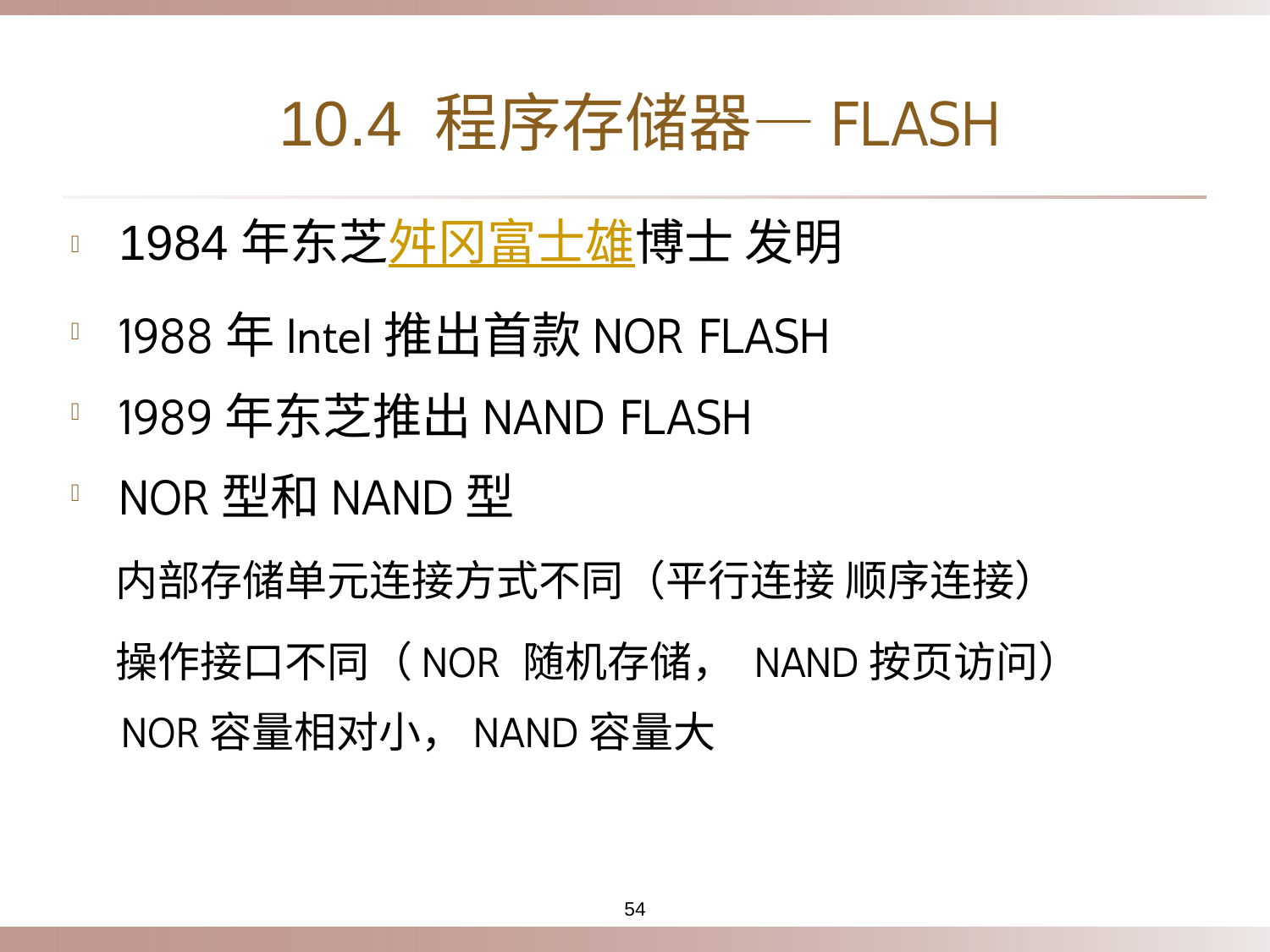

# 10.4 程序存储器—FLASH
1984年东芝舛冈富士雄博士 发明
1988年Intel推出首款NOR FLASH
1989年东芝推出NAND FLASH
NOR型和NAND型
   内部存储单元连接方式不同（平行连接 顺序连接）
   操作接口不同（NOR 随机存储， NAND按页访问）
    NOR容量相对小，NAND容量大

54